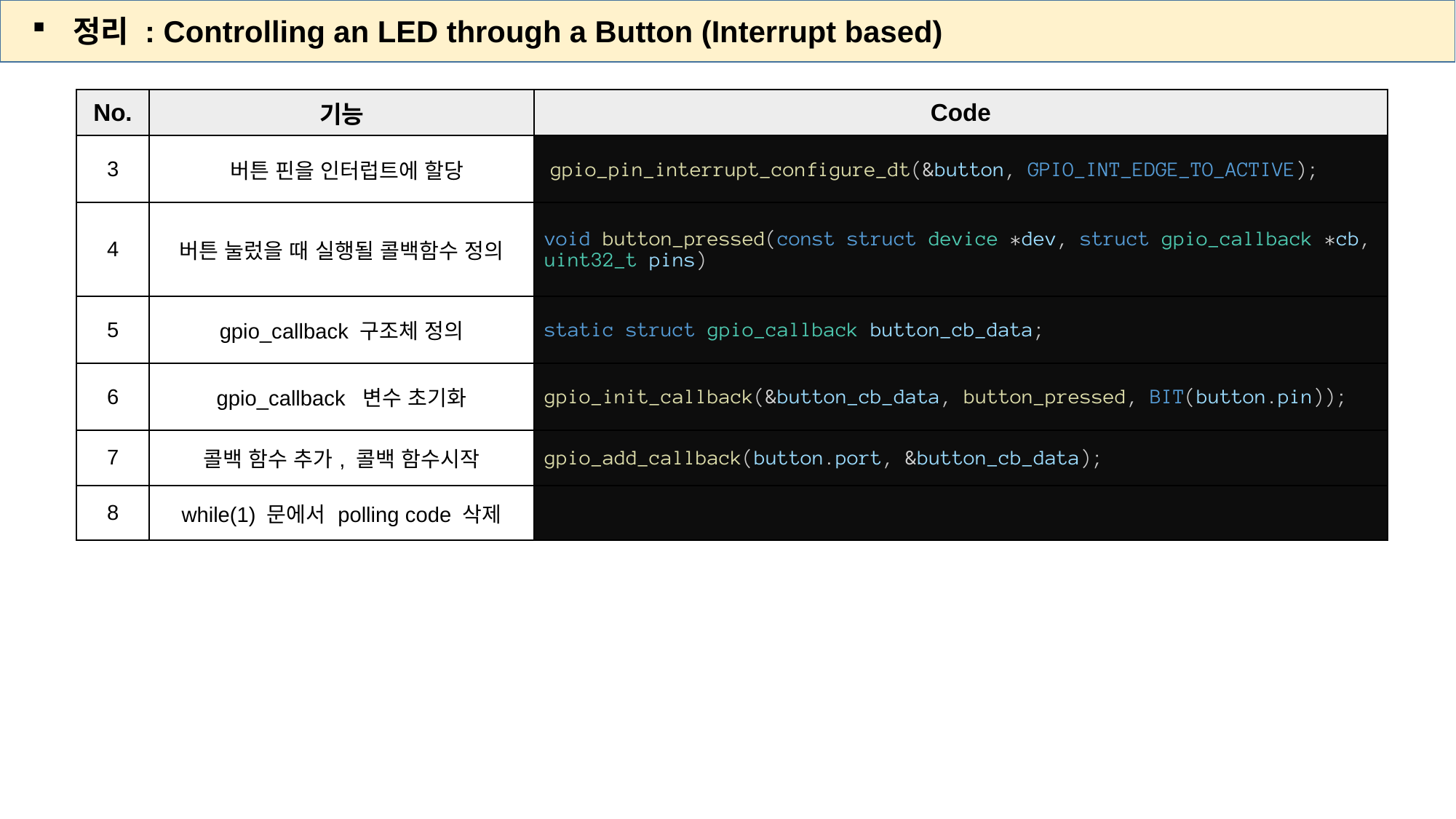

정리 : Controlling an LED through a Button (Interrupt based)
| No. | 기능 | Code |
| --- | --- | --- |
| 3 | 버튼 핀을 인터럽트에 할당 | gpio\_pin\_interrupt\_configure\_dt(&button, GPIO\_INT\_EDGE\_TO\_ACTIVE); |
| 4 | 버튼 눌렀을 때 실행될 콜백함수 정의 | void button\_pressed(const struct device \*dev, struct gpio\_callback \*cb, uint32\_t pins) |
| 5 | gpio\_callback 구조체 정의 | static struct gpio\_callback button\_cb\_data; |
| 6 | gpio\_callback 변수 초기화 | gpio\_init\_callback(&button\_cb\_data, button\_pressed, BIT(button.pin)); |
| 7 | 콜백 함수 추가, 콜백 함수시작 | gpio\_add\_callback(button.port, &button\_cb\_data); |
| 8 | while(1) 문에서 polling code 삭제 |  |